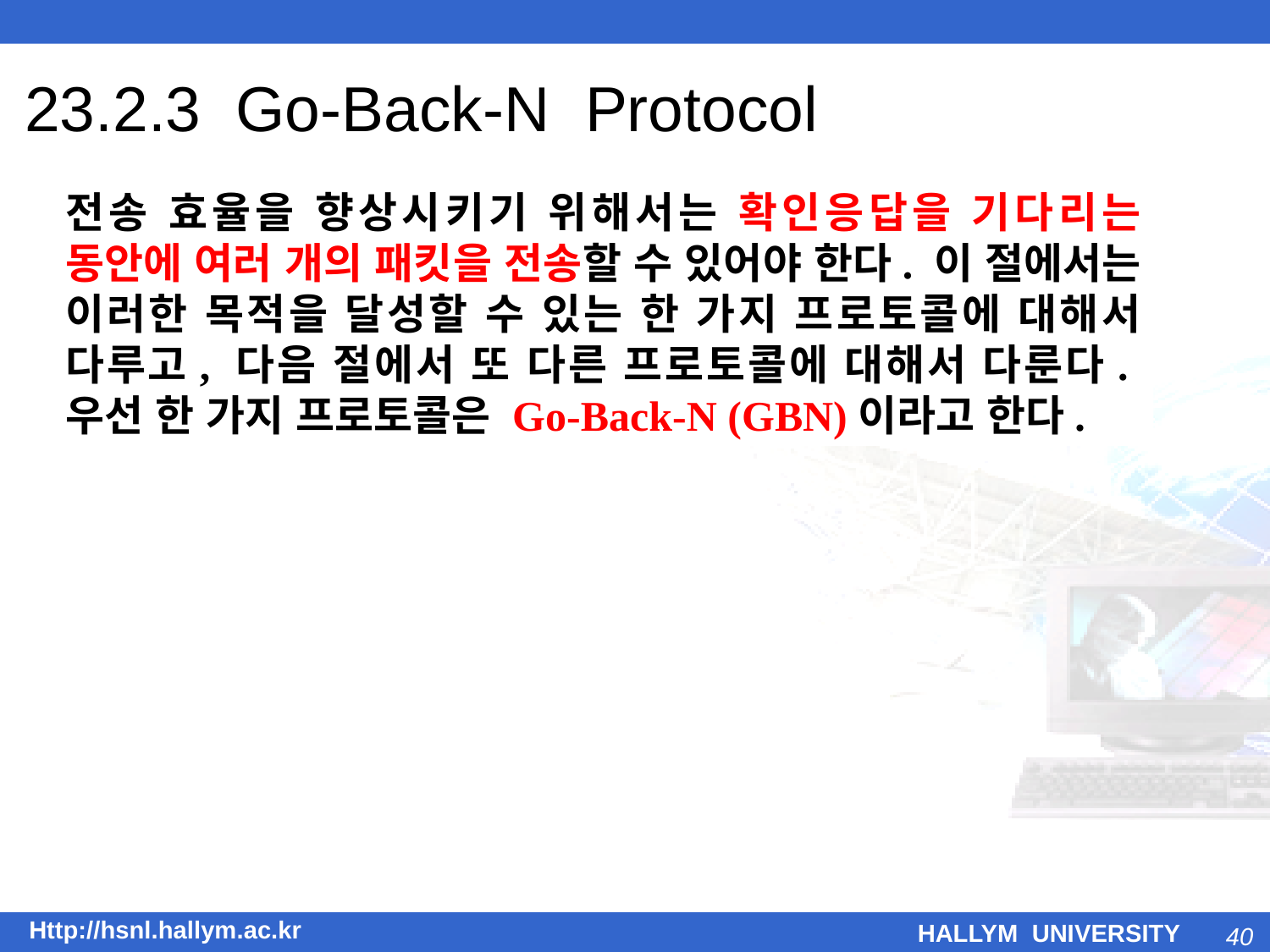

# 23.2.3  Go-Back-N  Protocol
전송 효율을 향상시키기 위해서는 확인응답을 기다리는 동안에 여러 개의 패킷을 전송할 수 있어야 한다. 이 절에서는 이러한 목적을 달성할 수 있는 한 가지 프로토콜에 대해서 다루고, 다음 절에서 또 다른 프로토콜에 대해서 다룬다.  우선 한 가지 프로토콜은 Go-Back-N (GBN)이라고 한다.
40